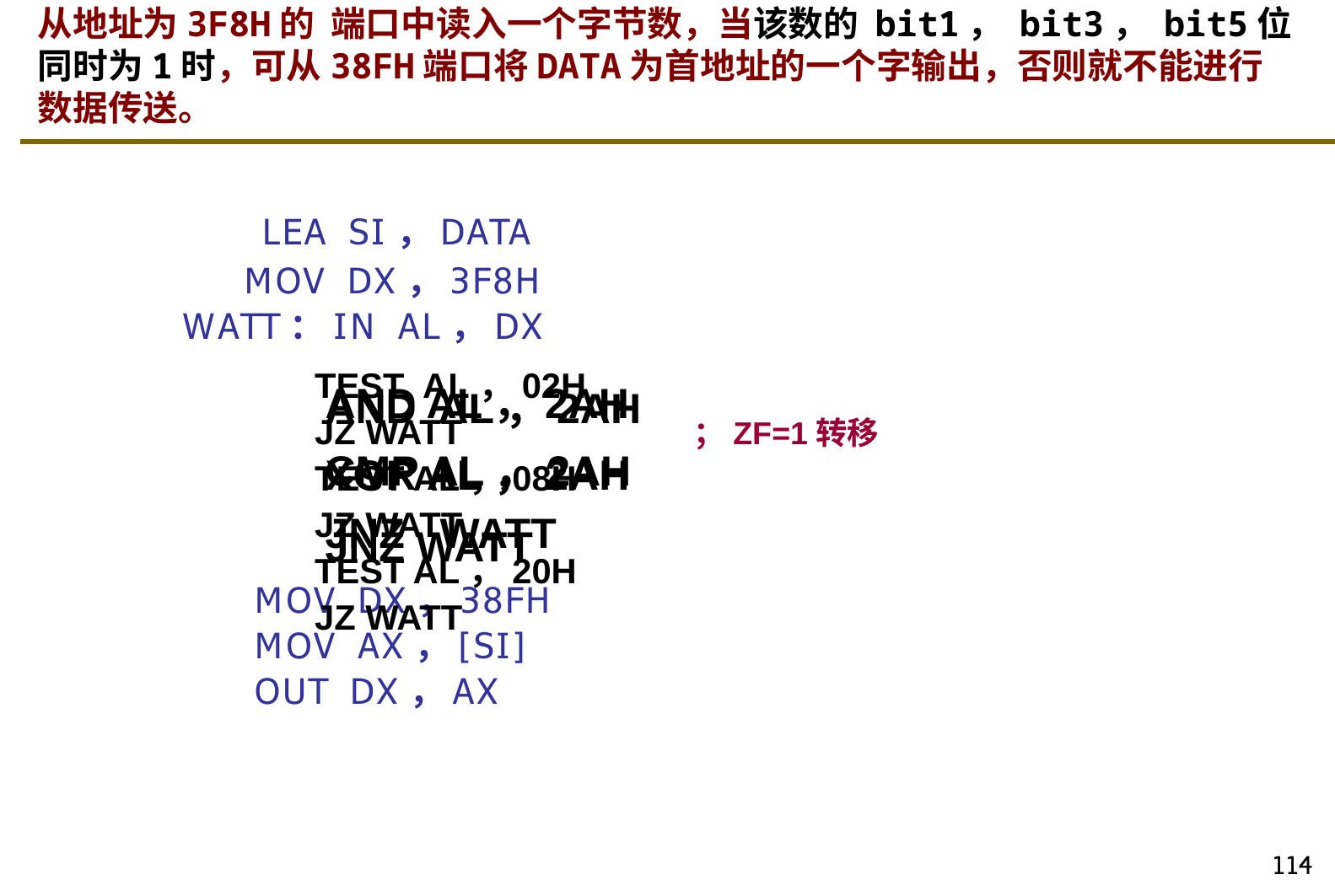

# 从地址为3F8H的  端口中读入一个字节数，当该数的 bit1， bit3， bit5位同时为1时，可从38FH端口将DATA为首地址的一个字输出，否则就不能进行数据传送。
       LEA  SI，DATA
        MOV  DX，3F8H
  WATT：IN  AL，DX

         MOV  DX，38FH
         MOV  AX，[SI]
         OUT  DX，AX
TEST  AL，02H
JZ WATT                       ；ZF=1转移
TEST AL，08H
JZ WATT
TEST AL，20H
JZ WATT
AND  AL，2AH
CMP AL，2AH
JNZ   WATT
AND AL，2AH
XOR AL，2AH
JNZ WATT
114